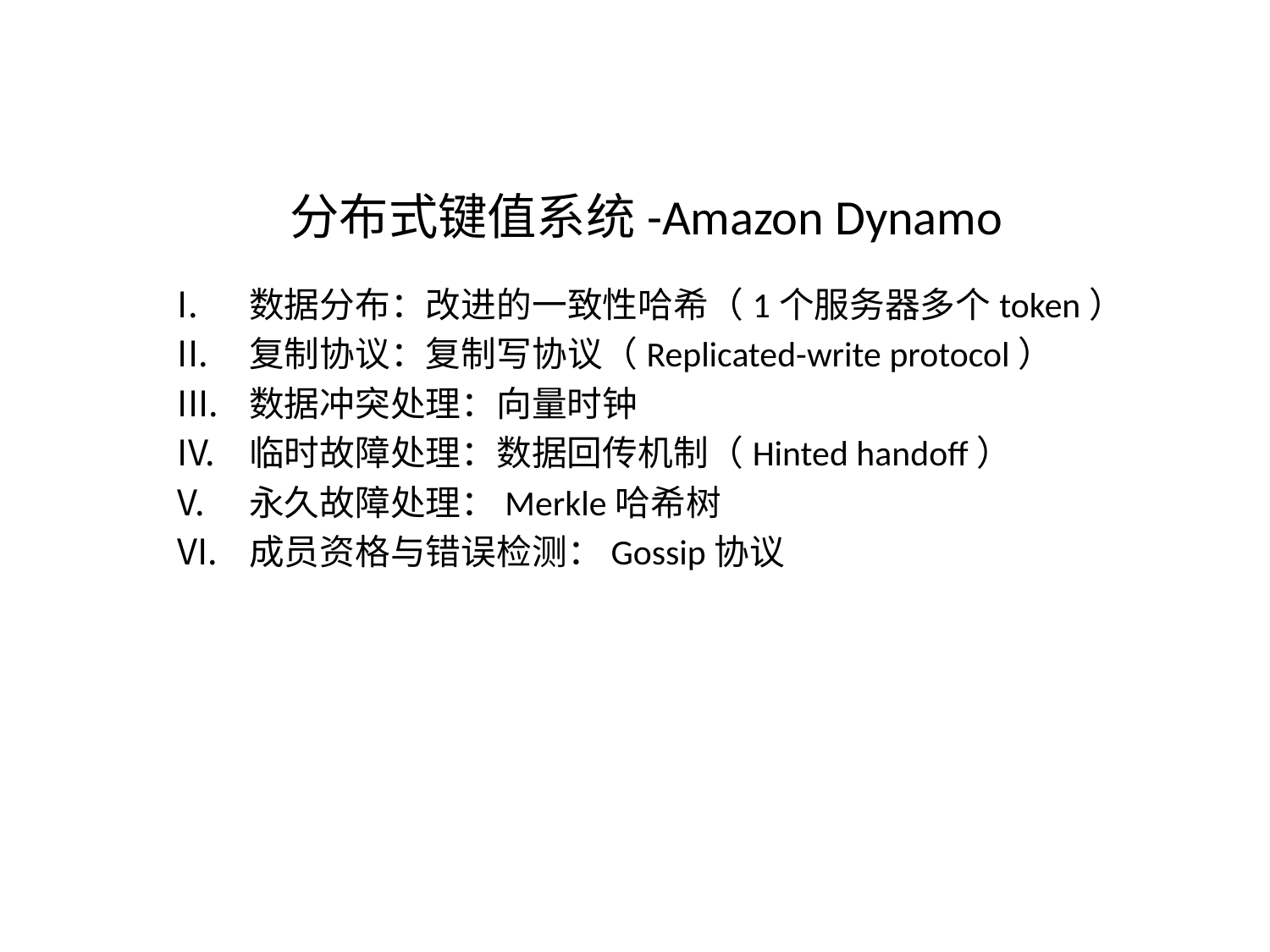

# 分布式键值系统-Amazon Dynamo
数据分布：改进的一致性哈希（1个服务器多个token）
复制协议：复制写协议（Replicated-write protocol）
数据冲突处理：向量时钟
临时故障处理：数据回传机制（Hinted handoff）
永久故障处理：Merkle哈希树
成员资格与错误检测：Gossip协议